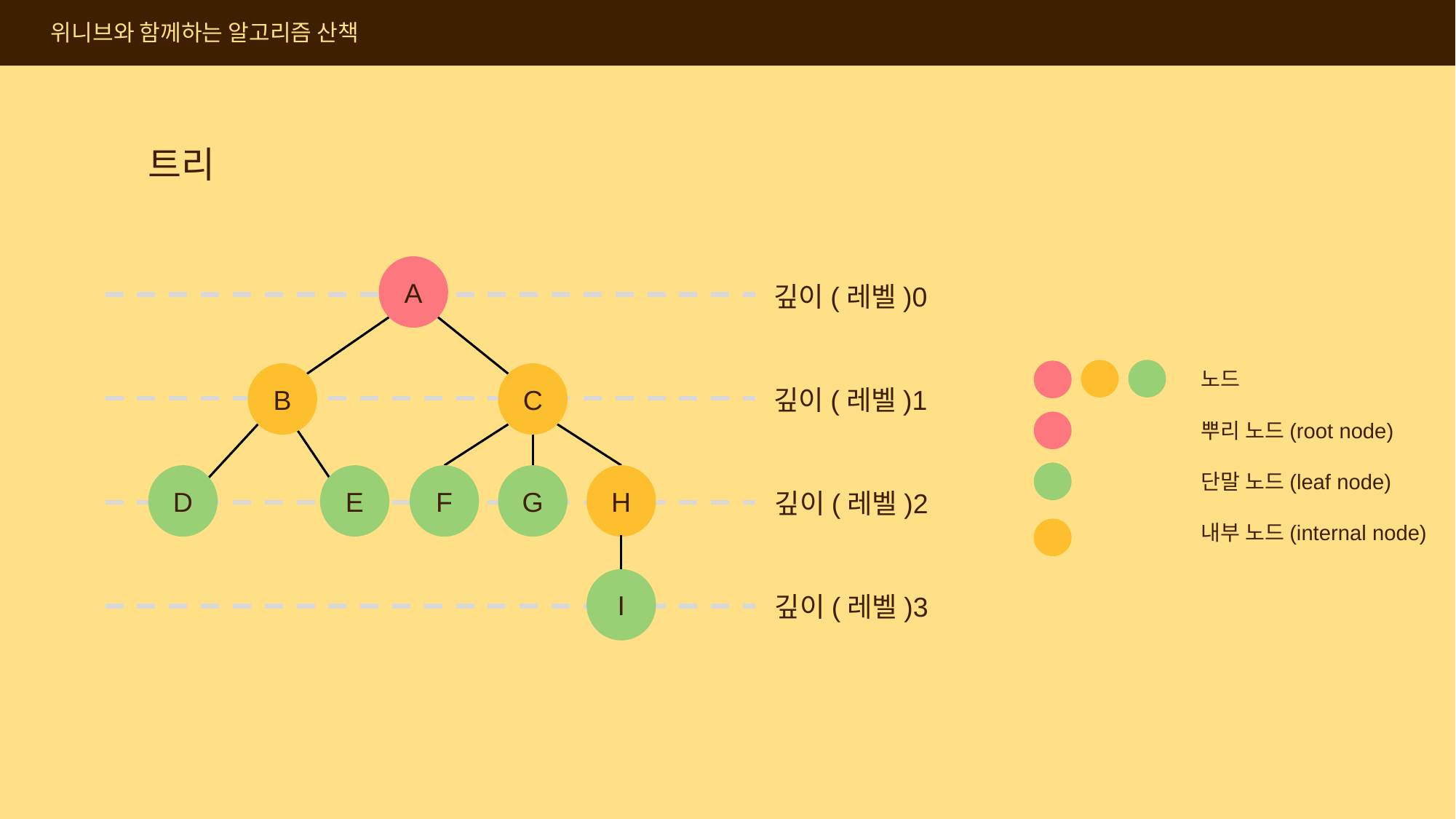

위니브와 함께하는 알고리즘 산책
트리
A
C
B
G
H
F
E
D
I
깊이(레벨)0

노드

깊이(레벨)1

뿌리 노드(root node)

단말 노드(leaf node)
깊이(레벨)2
내부 노드(internal node)

깊이(레벨)3